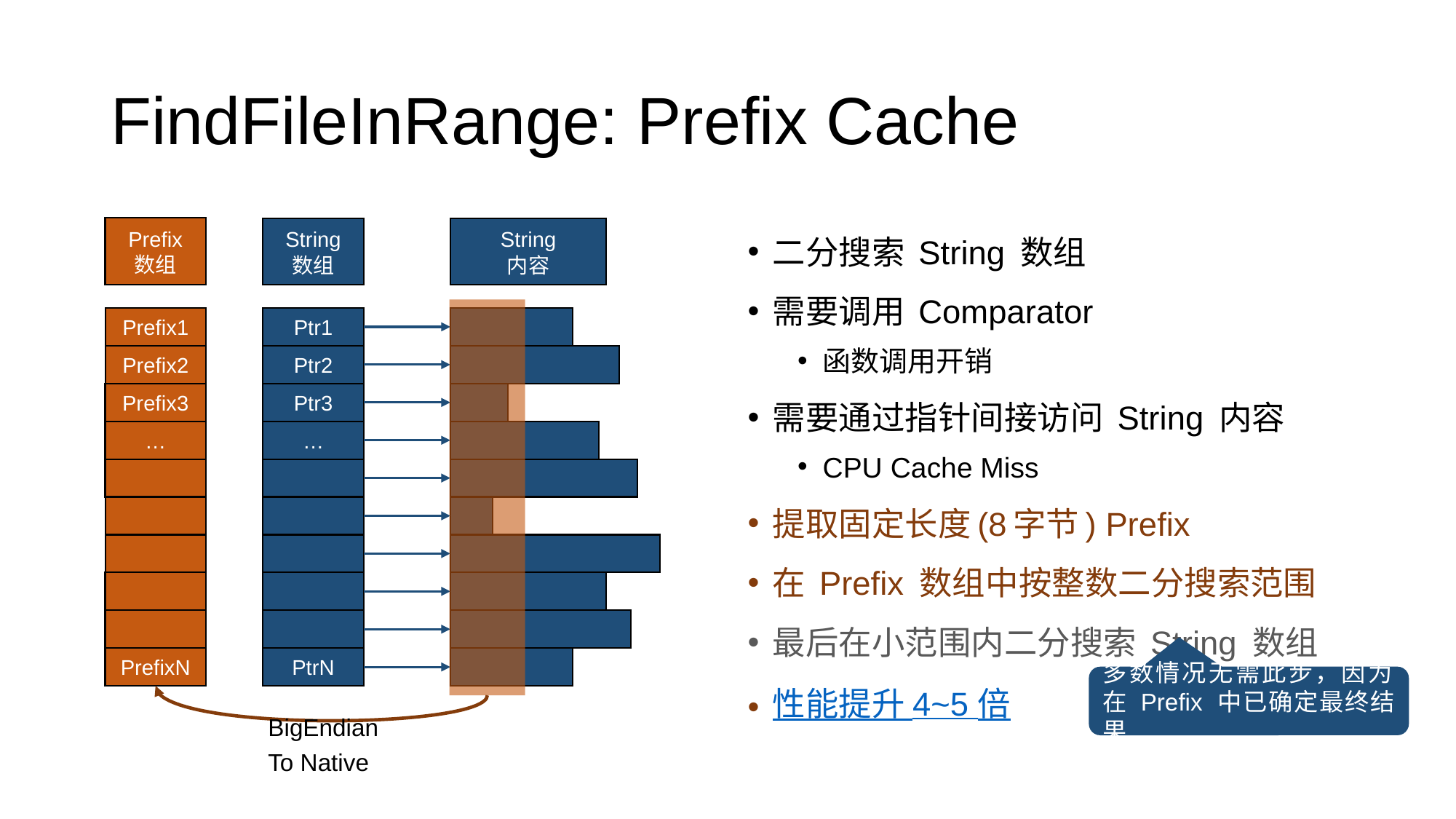

# FindFileInRange: Prefix Cache

Prefix
数组
二分搜索 String 数组
需要调用 Comparator
函数调用开销
需要通过指针间接访问 String 内容
CPU Cache Miss
提取固定长度(8字节) Prefix
在 Prefix 数组中按整数二分搜索范围
最后在小范围内二分搜索 String 数组
性能提升 4~5 倍
String
数组
String
内容

Prefix1
Prefix2
Prefix3
…

PrefixN
Ptr1

Ptr2

Ptr3

…

PtrN

多数情况无需此步，因为
在 Prefix 中已确定最终结果
BigEndian To Native